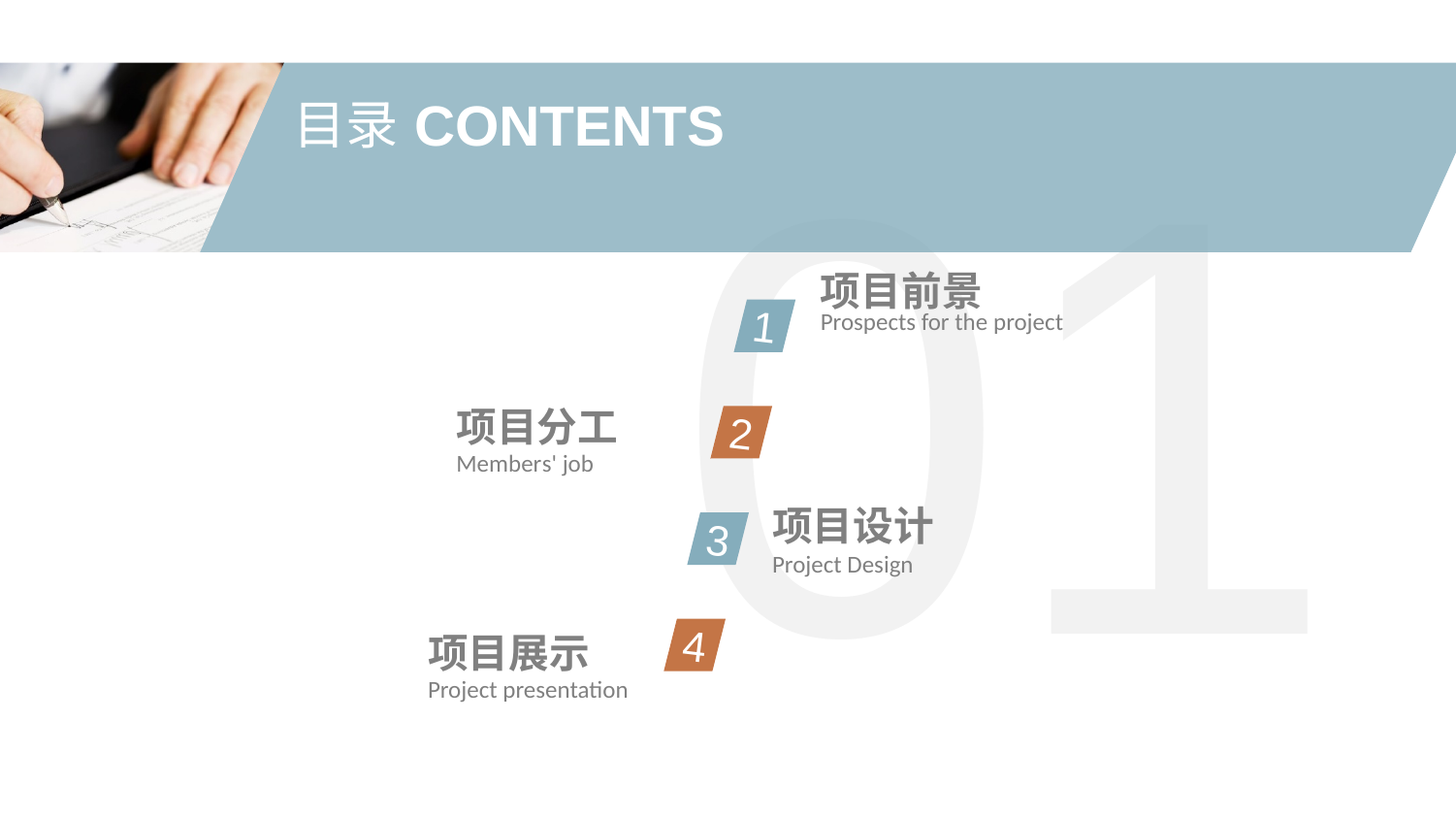

01

目录
CONTENTS
项目前景
Prospects for the project

1
2
项目分工Members' job
3
项目设计
Project Design
4
项目展示Project presentation